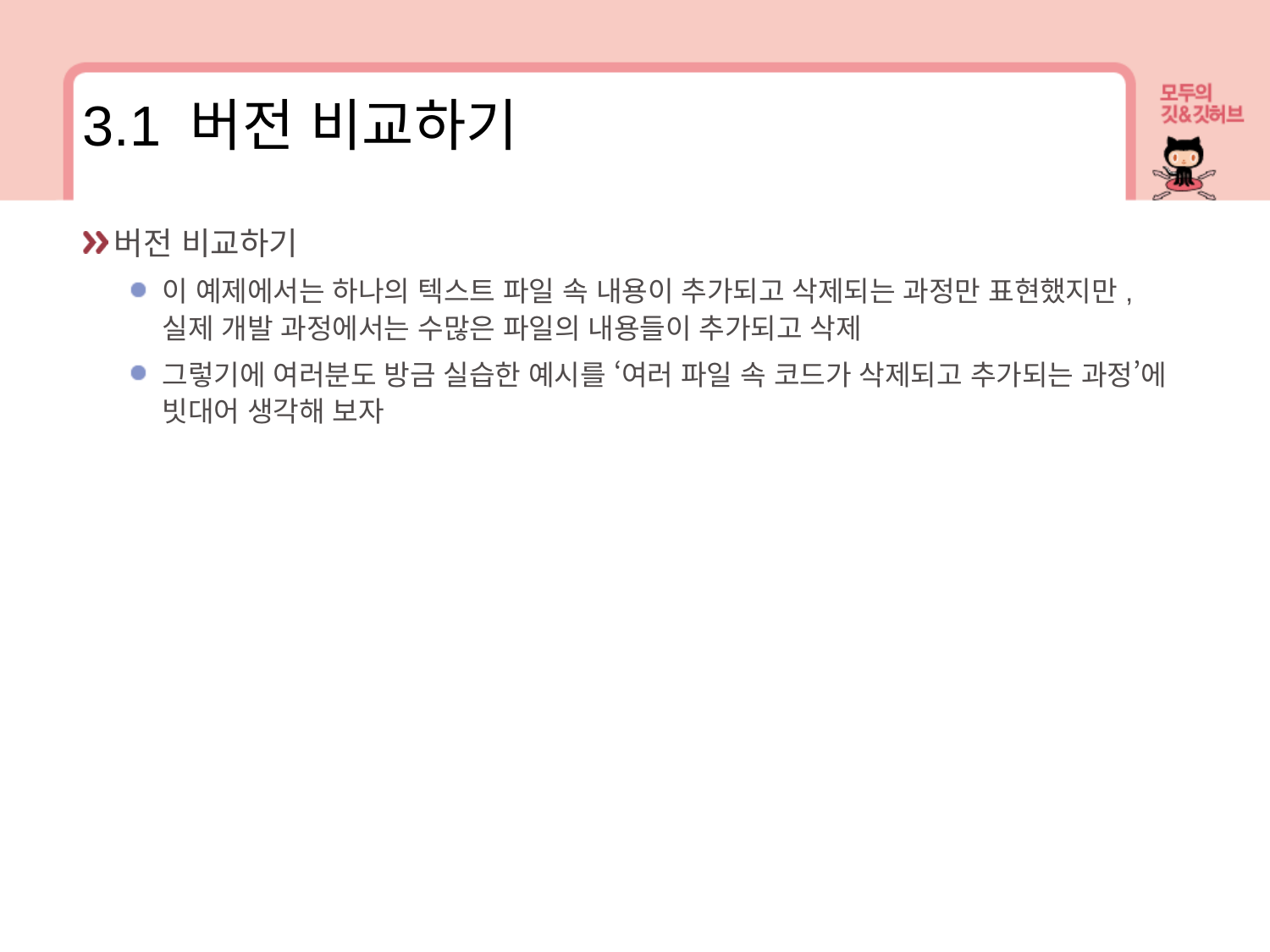

3.1 버전 비교하기
버전 비교하기
이 예제에서는 하나의 텍스트 파일 속 내용이 추가되고 삭제되는 과정만 표현했지만, 실제 개발 과정에서는 수많은 파일의 내용들이 추가되고 삭제
그렇기에 여러분도 방금 실습한 예시를 ‘여러 파일 속 코드가 삭제되고 추가되는 과정’에 빗대어 생각해 보자